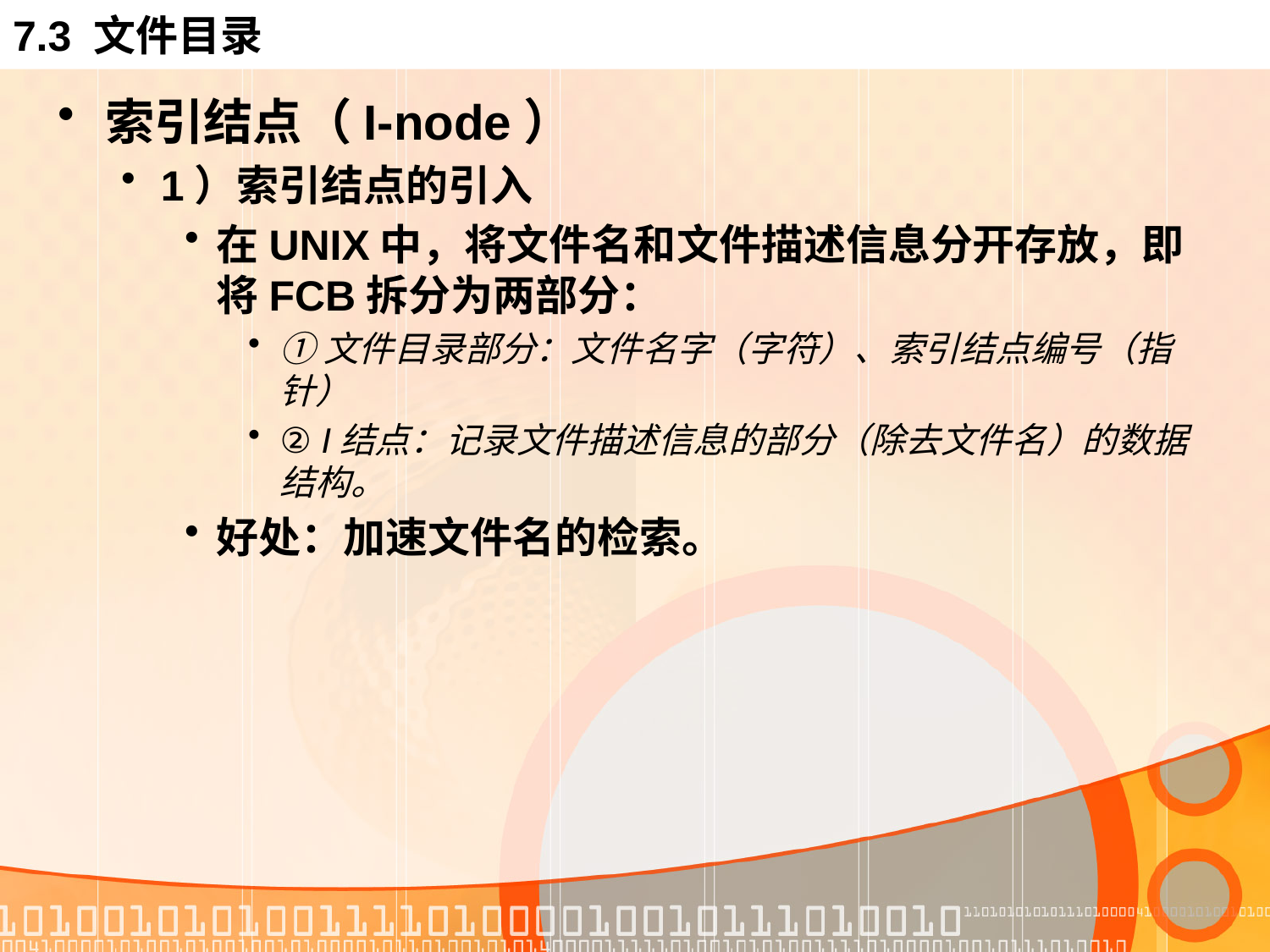

# 7.3 文件目录
索引结点（I-node）
1）索引结点的引入
在UNIX中，将文件名和文件描述信息分开存放，即将FCB拆分为两部分：
①文件目录部分：文件名字（字符）、索引结点编号（指针）
② I结点：记录文件描述信息的部分（除去文件名）的数据结构。
好处：加速文件名的检索。